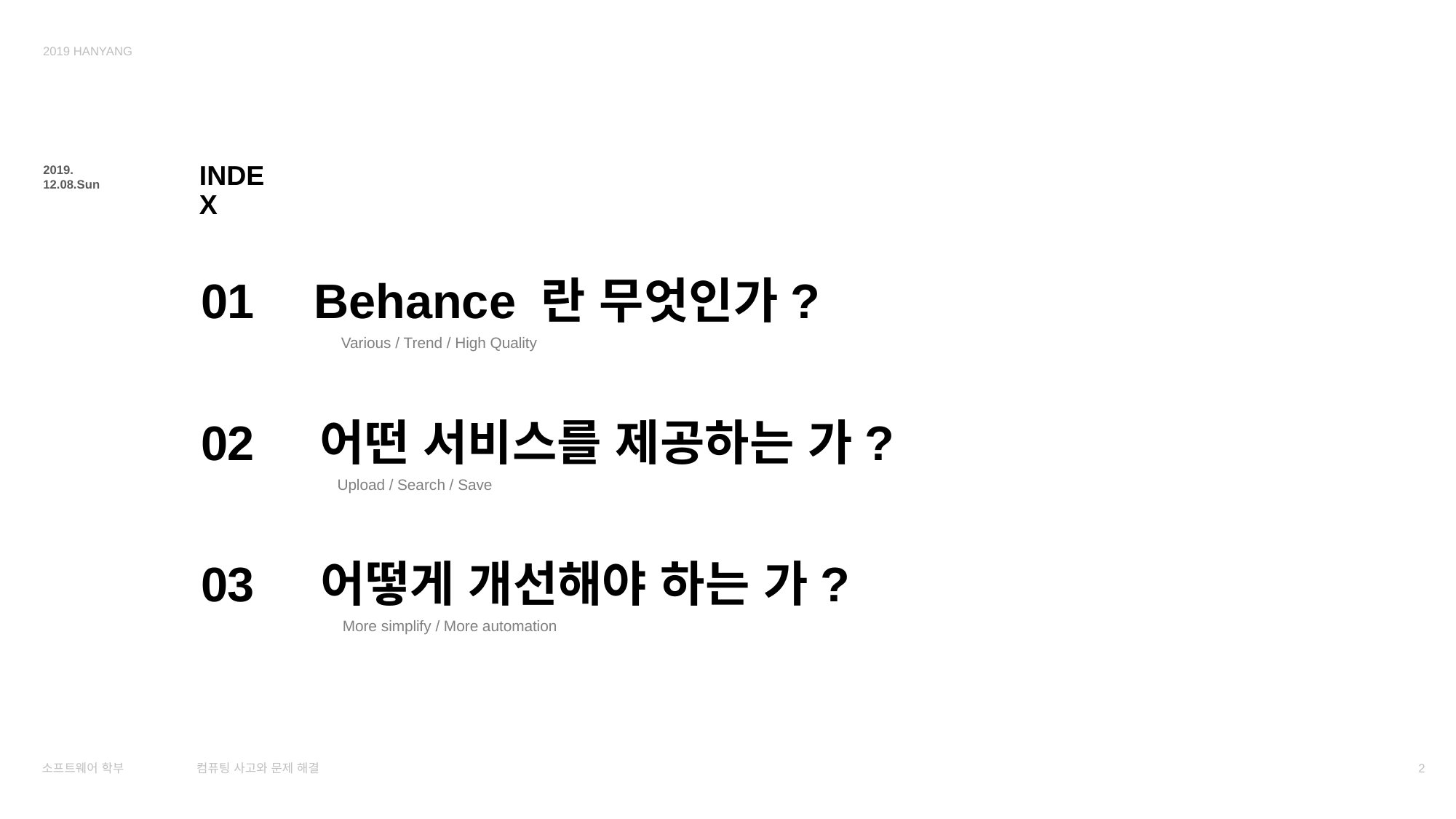

# INDEX
2019.
12.08.Sun
01
Behance 란 무엇인가?
Various / Trend / High Quality
02
어떤 서비스를 제공하는 가?
Upload / Search / Save
03
어떻게 개선해야 하는 가?
More simplify / More automation